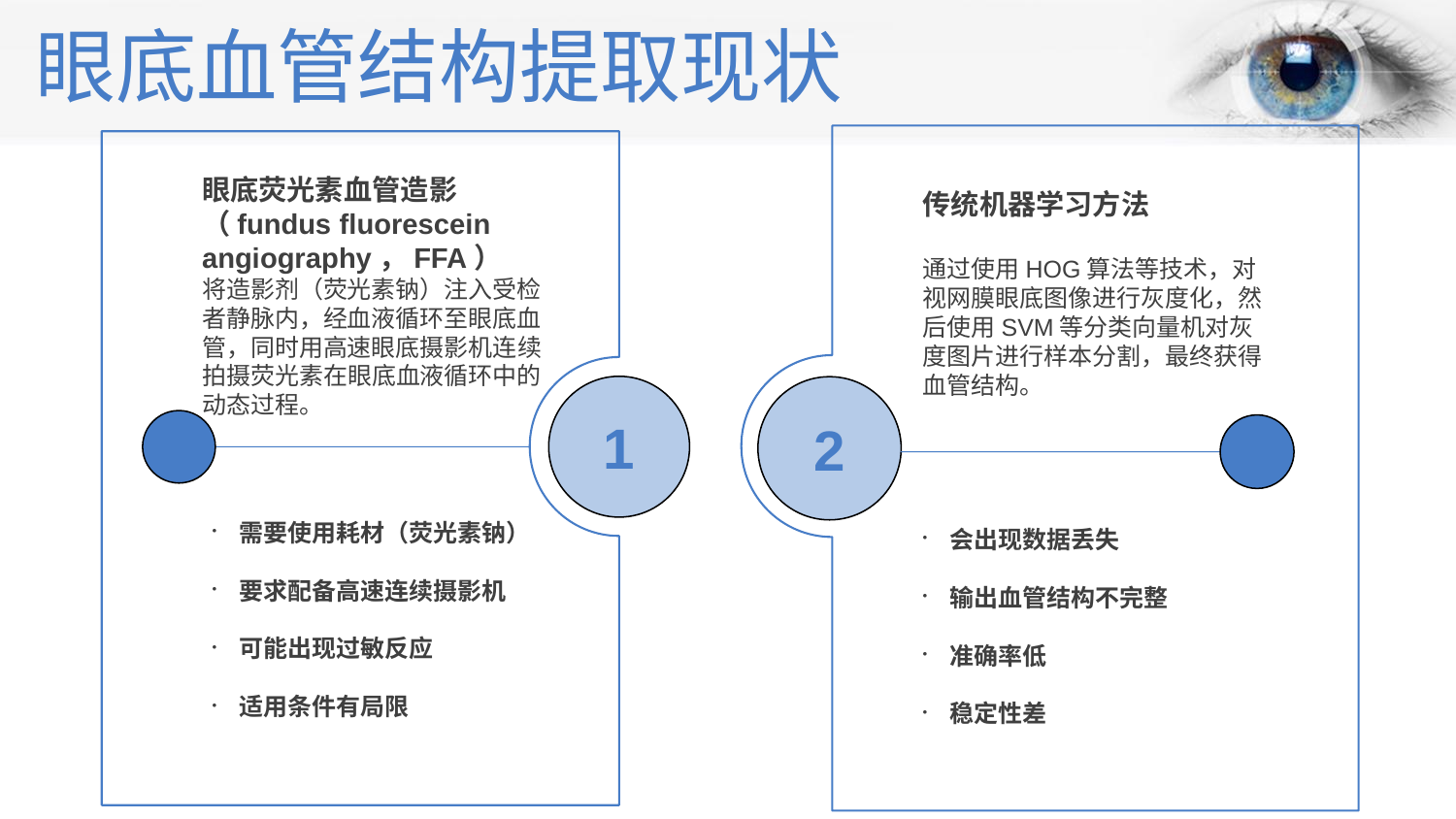

# 眼底血管结构提取现状

2

1

眼底荧光素血管造影（fundus fluorescein angiography，FFA）
将造影剂（荧光素钠）注入受检者静脉内，经血液循环至眼底血管，同时用高速眼底摄影机连续拍摄荧光素在眼底血液循环中的动态过程。
传统机器学习方法

通过使用HOG算法等技术，对视网膜眼底图像进行灰度化，然后使用SVM等分类向量机对灰度图片进行样本分割，最终获得血管结构。
需要使用耗材（荧光素钠）

要求配备高速连续摄影机

可能出现过敏反应

适用条件有局限
会出现数据丢失

输出血管结构不完整

准确率低

稳定性差